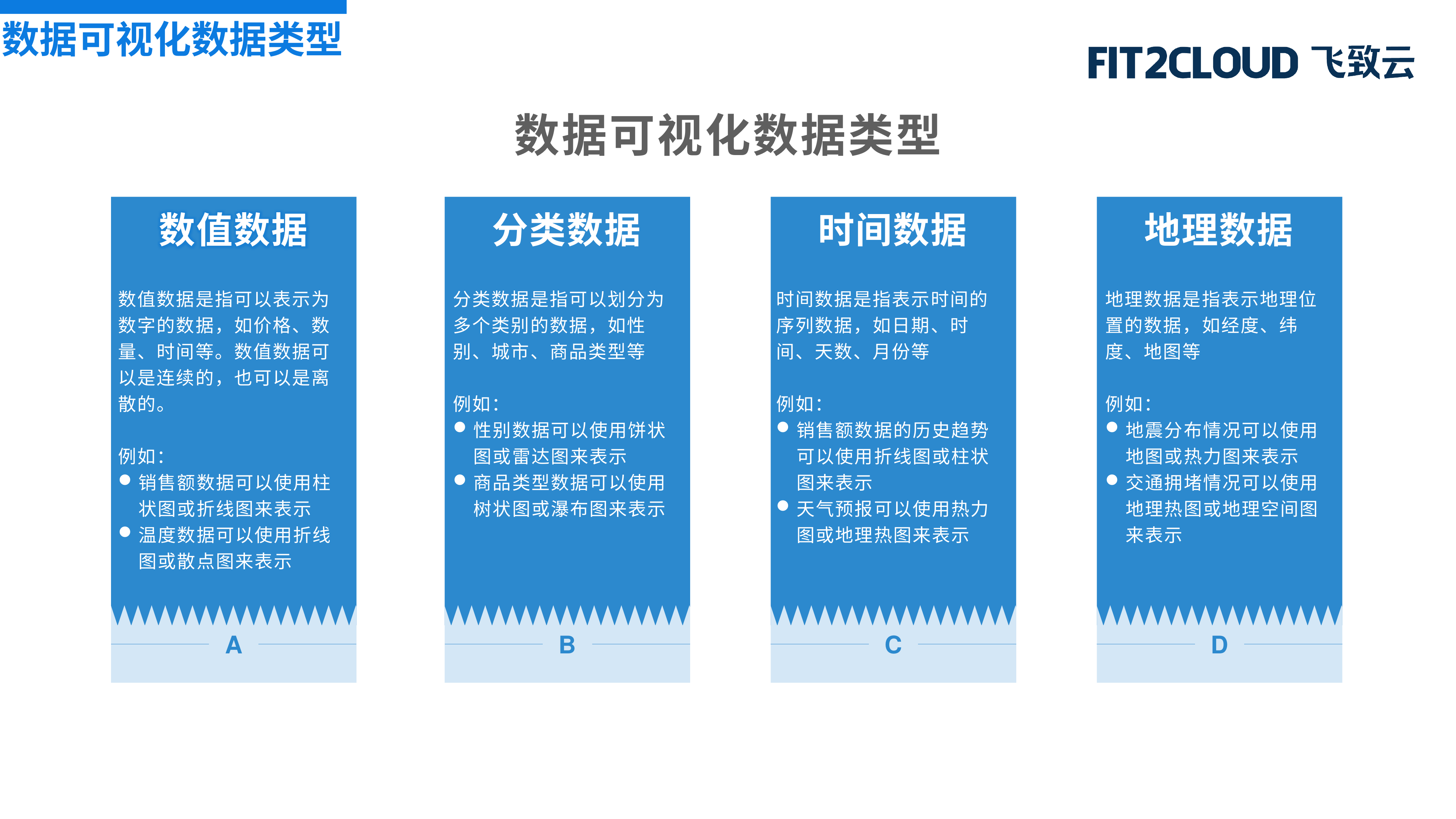

数据可视化数据类型
数据可视化数据类型
数值数据
分类数据
时间数据
地理数据

数值数据是指可以表示为数字的数据，如价格、数量、时间等。数值数据可以是连续的，也可以是离散的。

例如：
销售额数据可以使用柱状图或折线图来表示
温度数据可以使用折线图或散点图来表示
分类数据是指可以划分为多个类别的数据，如性别、城市、商品类型等

例如：
性别数据可以使用饼状图或雷达图来表示
商品类型数据可以使用树状图或瀑布图来表示
时间数据是指表示时间的序列数据，如日期、时间、天数、月份等

例如：
销售额数据的历史趋势可以使用折线图或柱状图来表示
天气预报可以使用热力图或地理热图来表示
地理数据是指表示地理位置的数据，如经度、纬度、地图等

例如：
地震分布情况可以使用地图或热力图来表示
交通拥堵情况可以使用地理热图或地理空间图来表示
A
B
C
D